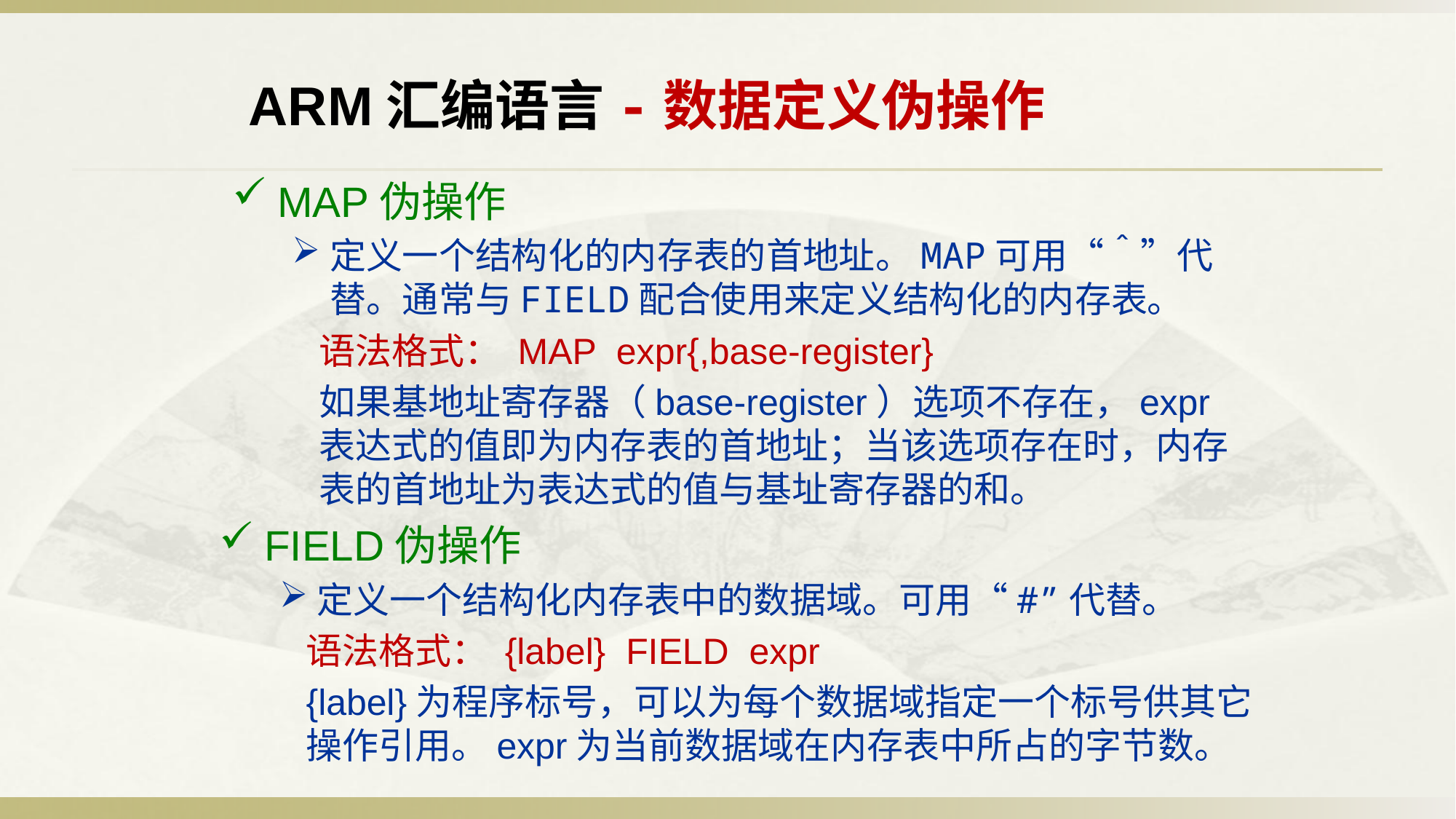

ARM汇编语言-数据定义伪操作
MAP伪操作
定义一个结构化的内存表的首地址。MAP可用“＾”代替。通常与FIELD配合使用来定义结构化的内存表。
语法格式： MAP  expr{,base-register}
如果基地址寄存器（base-register）选项不存在，expr表达式的值即为内存表的首地址；当该选项存在时，内存表的首地址为表达式的值与基址寄存器的和。

FIELD伪操作
定义一个结构化内存表中的数据域。可用“#”代替。
语法格式： {label}  FIELD  expr
{label}为程序标号，可以为每个数据域指定一个标号供其它操作引用。expr为当前数据域在内存表中所占的字节数。